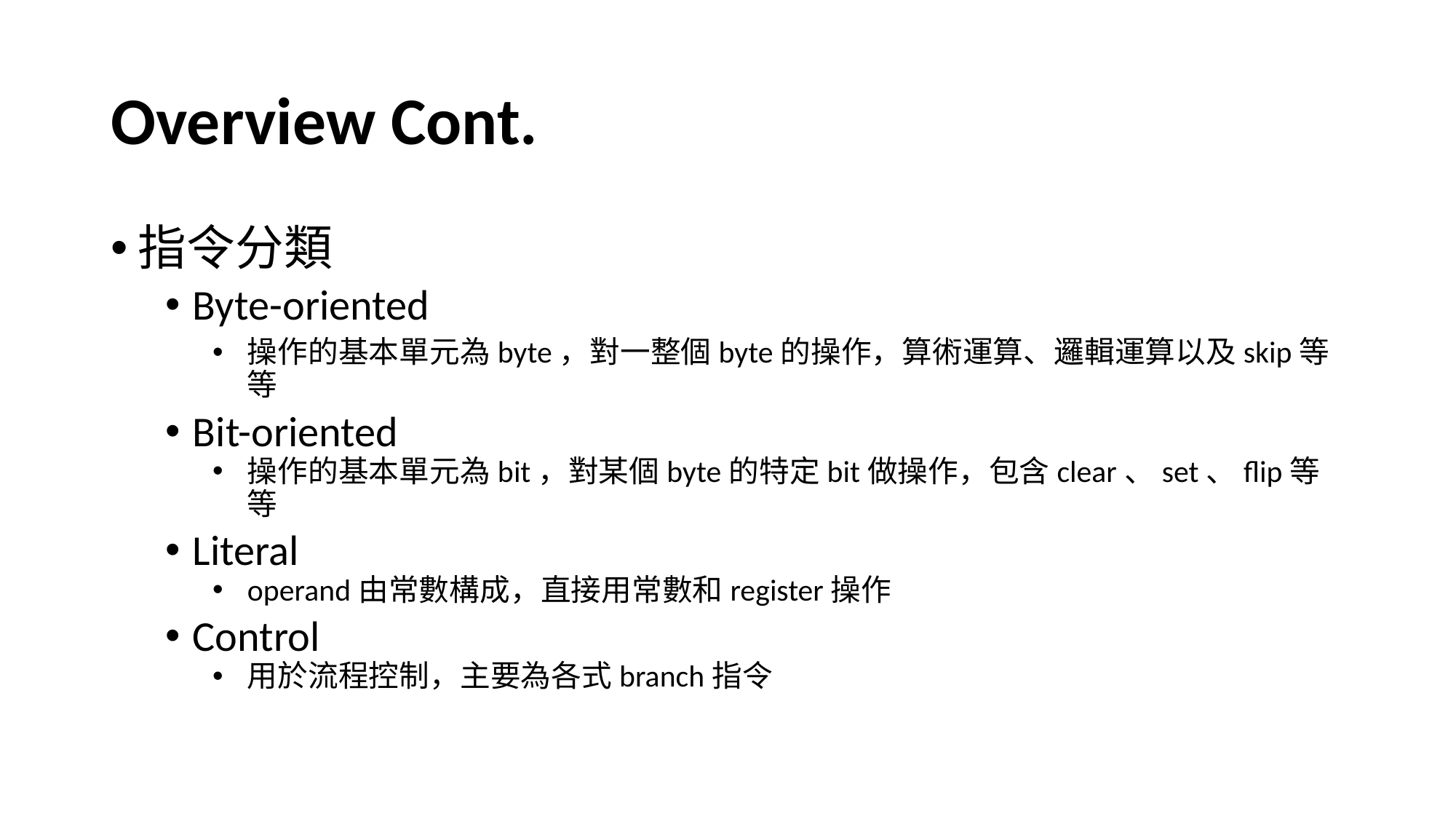

# Overview Cont.
指令分類
Byte-oriented
操作的基本單元為byte，對一整個byte的操作，算術運算、邏輯運算以及skip等等
Bit-oriented
操作的基本單元為bit，對某個byte的特定bit做操作，包含clear、set、flip等等
Literal
operand由常數構成，直接用常數和register操作
Control
用於流程控制，主要為各式branch指令